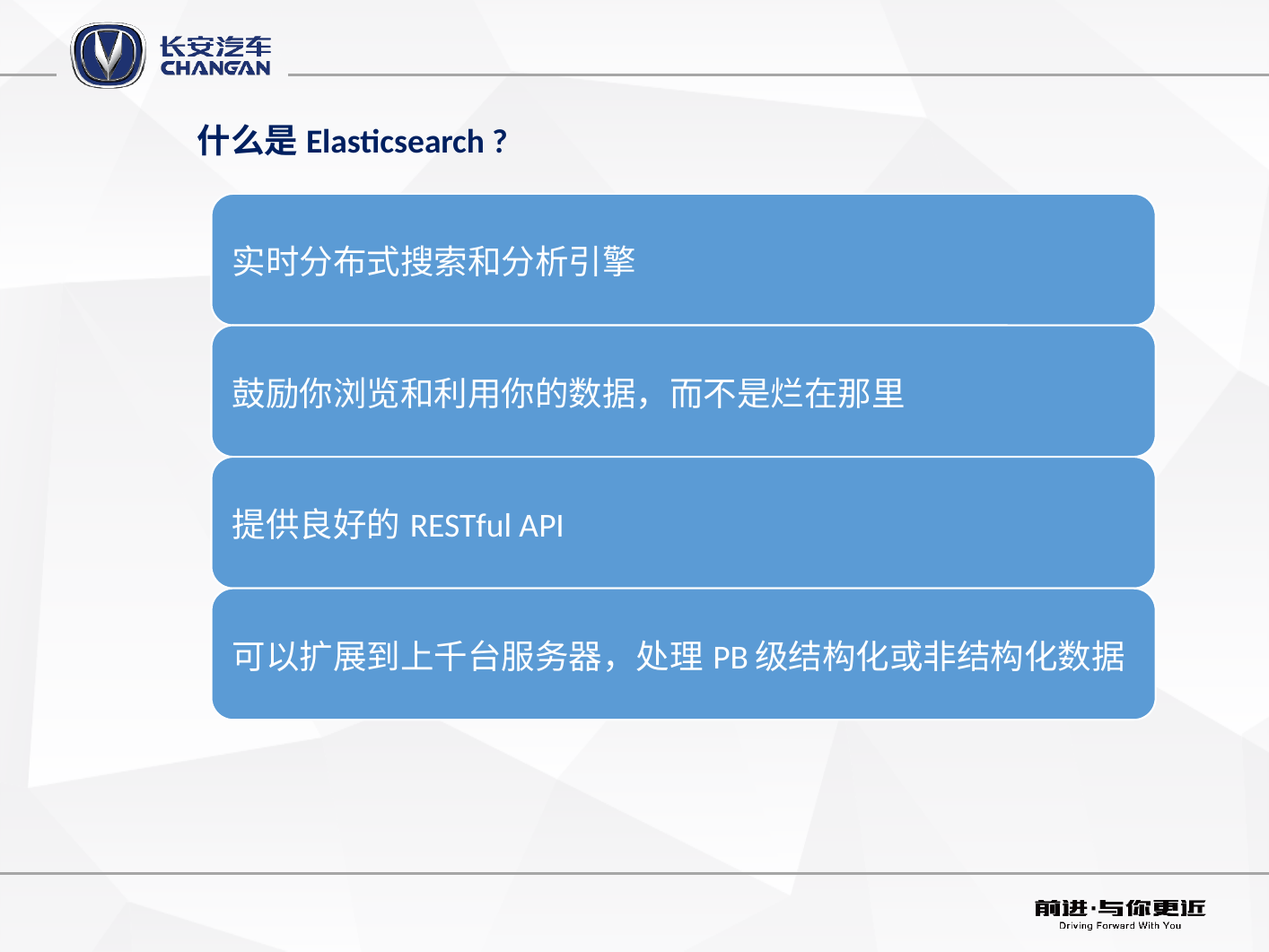

什么是Elasticsearch ?
实时分布式搜索和分析引擎
鼓励你浏览和利用你的数据，而不是烂在那里
提供良好的RESTful API
可以扩展到上千台服务器，处理PB级结构化或非结构化数据